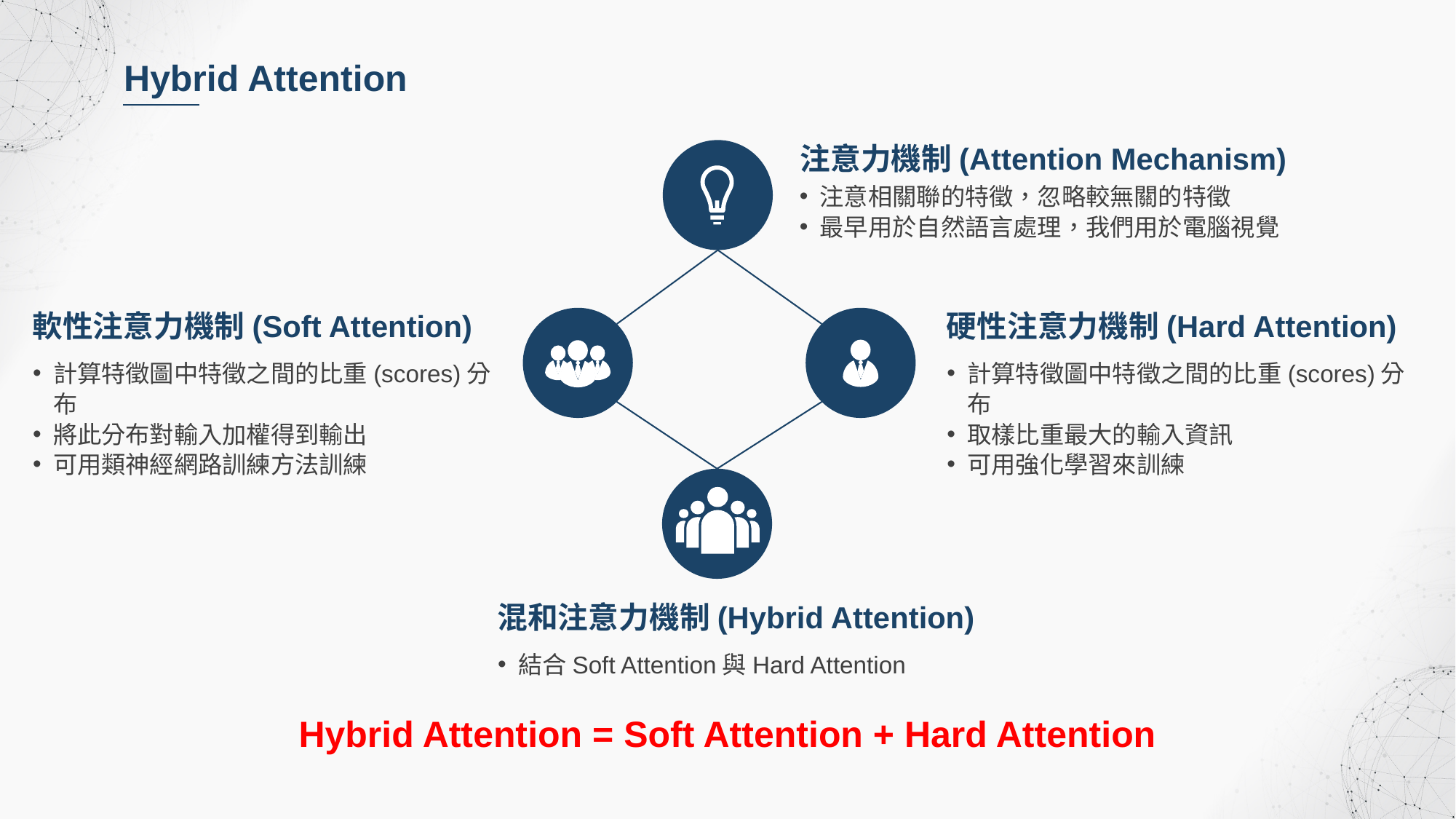

Hybrid Attention

注意力機制(Attention Mechanism)
注意相關聯的特徵，忽略較無關的特徵
最早用於自然語言處理，我們用於電腦視覺
軟性注意力機制(Soft Attention)
計算特徵圖中特徵之間的比重(scores)分布
將此分布對輸入加權得到輸出
可用類神經網路訓練方法訓練

硬性注意力機制(Hard Attention)
計算特徵圖中特徵之間的比重(scores)分布
取樣比重最大的輸入資訊
可用強化學習來訓練

混和注意力機制(Hybrid Attention)
結合Soft Attention與Hard Attention
Hybrid Attention = Soft Attention + Hard Attention